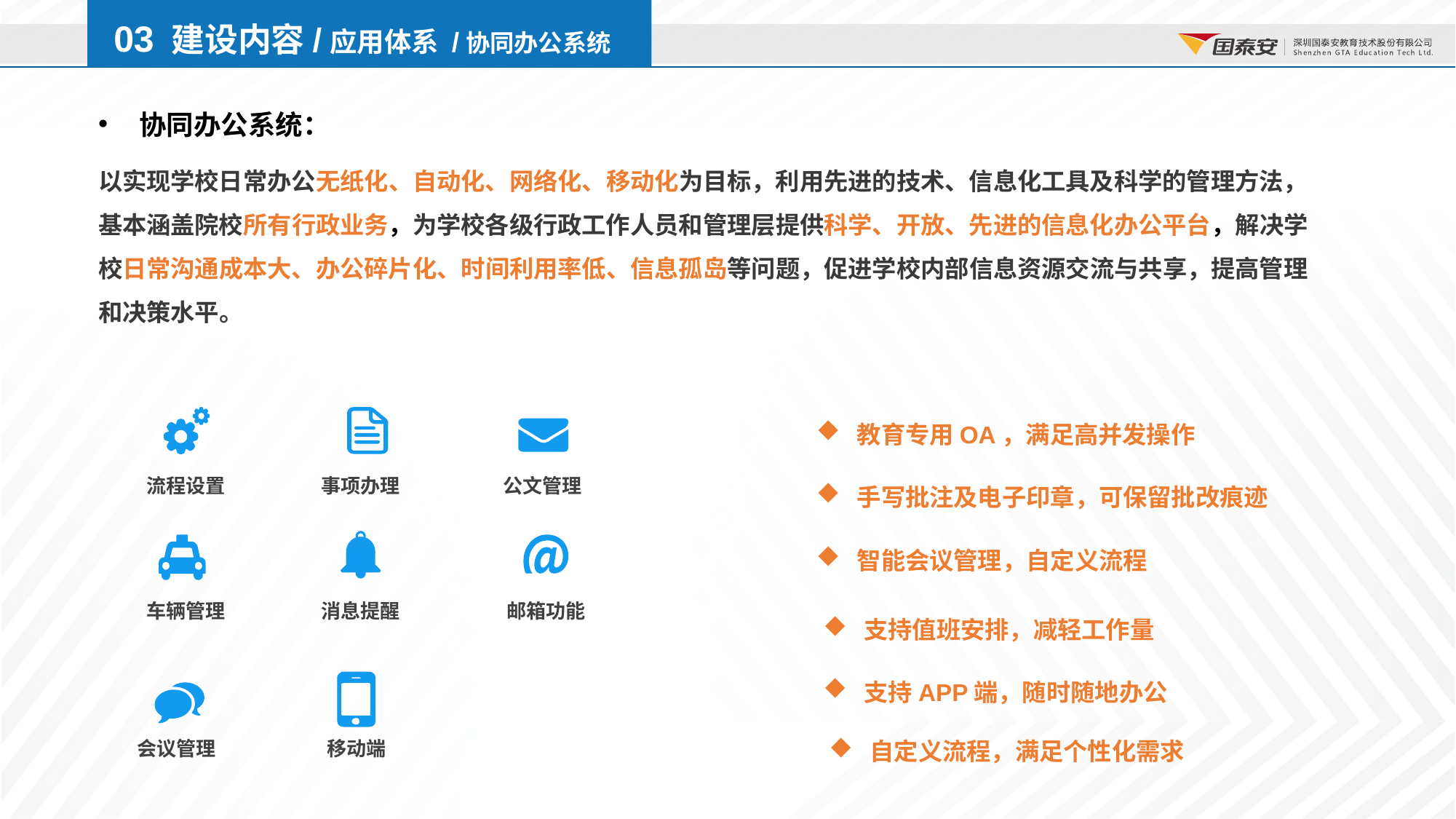

03 建设内容/应用体系 /协同办公系统
协同办公系统：
以实现学校日常办公无纸化、自动化、网络化、移动化为目标，利用先进的技术、信息化工具及科学的管理方法，基本涵盖院校所有行政业务，为学校各级行政工作人员和管理层提供科学、开放、先进的信息化办公平台，解决学校日常沟通成本大、办公碎片化、时间利用率低、信息孤岛等问题，促进学校内部信息资源交流与共享，提高管理和决策水平。

  教育专用OA，满足高并发操作

流程设置
事项办理
公文管理
  手写批注及电子印章，可保留批改痕迹

  智能会议管理，自定义流程
车辆管理
消息提醒
邮箱功能
  支持值班安排，减轻工作量

  支持APP端，随时随地办公

会议管理
移动端
  自定义流程，满足个性化需求